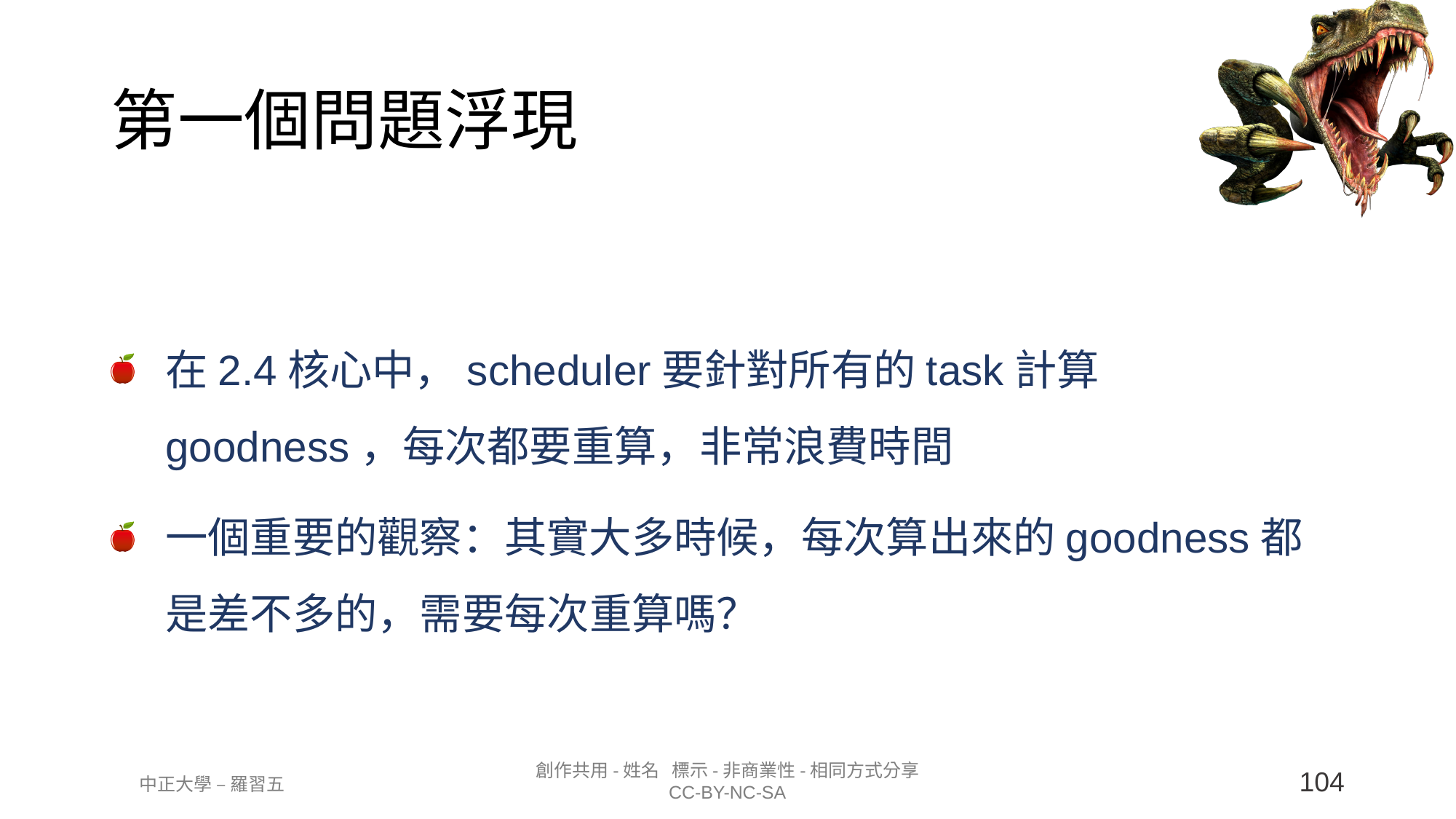

# 第一個問題浮現
在2.4核心中，scheduler要針對所有的task計算goodness，每次都要重算，非常浪費時間
一個重要的觀察：其實大多時候，每次算出來的goodness都是差不多的，需要每次重算嗎？